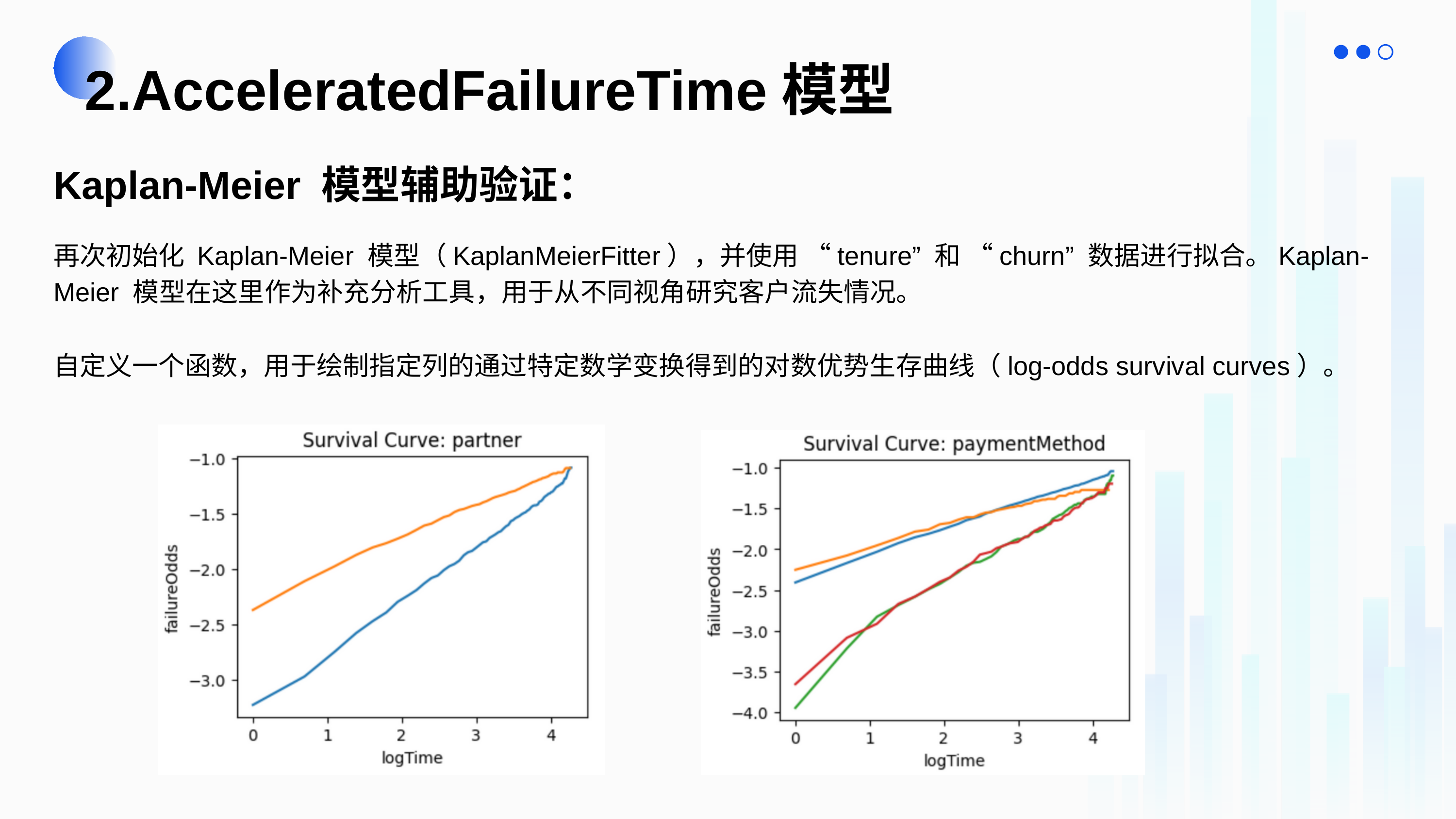

2.AcceleratedFailureTime模型

Kaplan-Meier 模型辅助验证：

再次初始化 Kaplan-Meier 模型（KaplanMeierFitter），并使用 “tenure” 和 “churn” 数据进行拟合。Kaplan-Meier 模型在这里作为补充分析工具，用于从不同视角研究客户流失情况。

自定义一个函数，用于绘制指定列的通过特定数学变换得到的对数优势生存曲线（log-odds survival curves）。